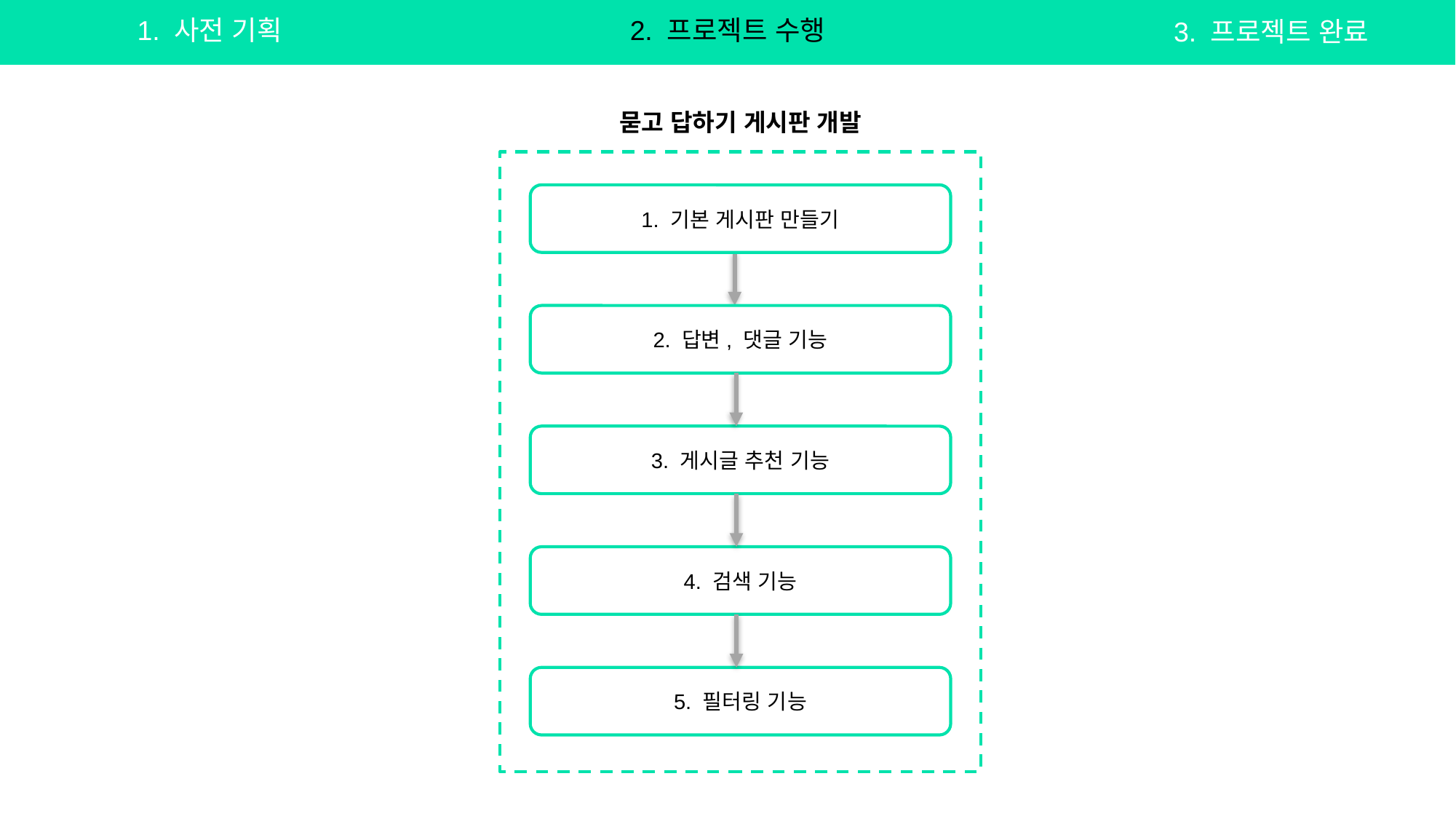

1. 사전 기획
2. 프로젝트 수행
3. 프로젝트 완료
묻고 답하기 게시판 개발

1. 기본 게시판 만들기
2. 답변, 댓글 기능
3. 게시글 추천 기능
4. 검색 기능
5. 필터링 기능